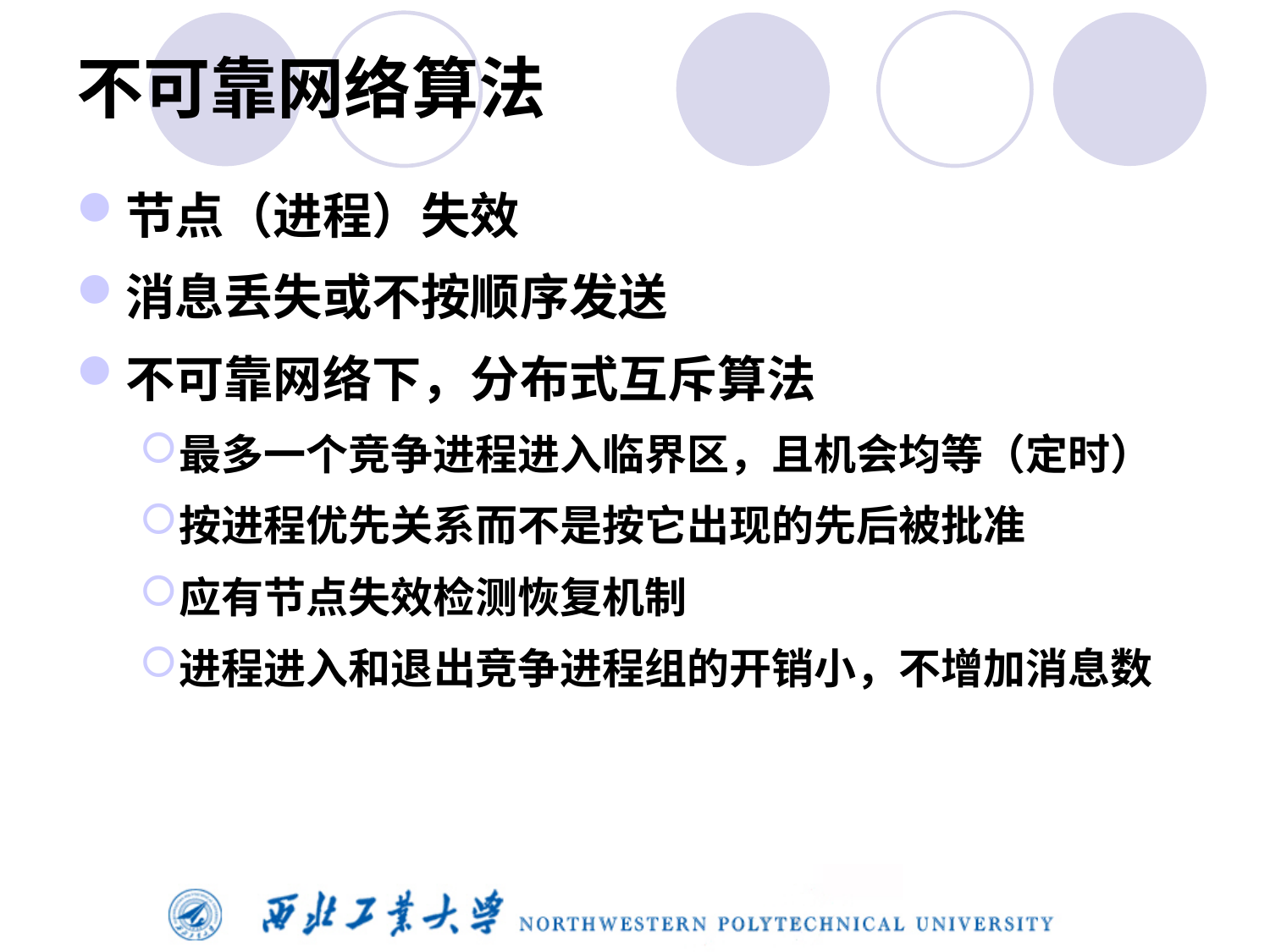

# 不可靠网络算法
节点（进程）失效
消息丢失或不按顺序发送
不可靠网络下，分布式互斥算法
最多一个竞争进程进入临界区，且机会均等（定时）
按进程优先关系而不是按它出现的先后被批准
应有节点失效检测恢复机制
进程进入和退出竞争进程组的开销小，不增加消息数